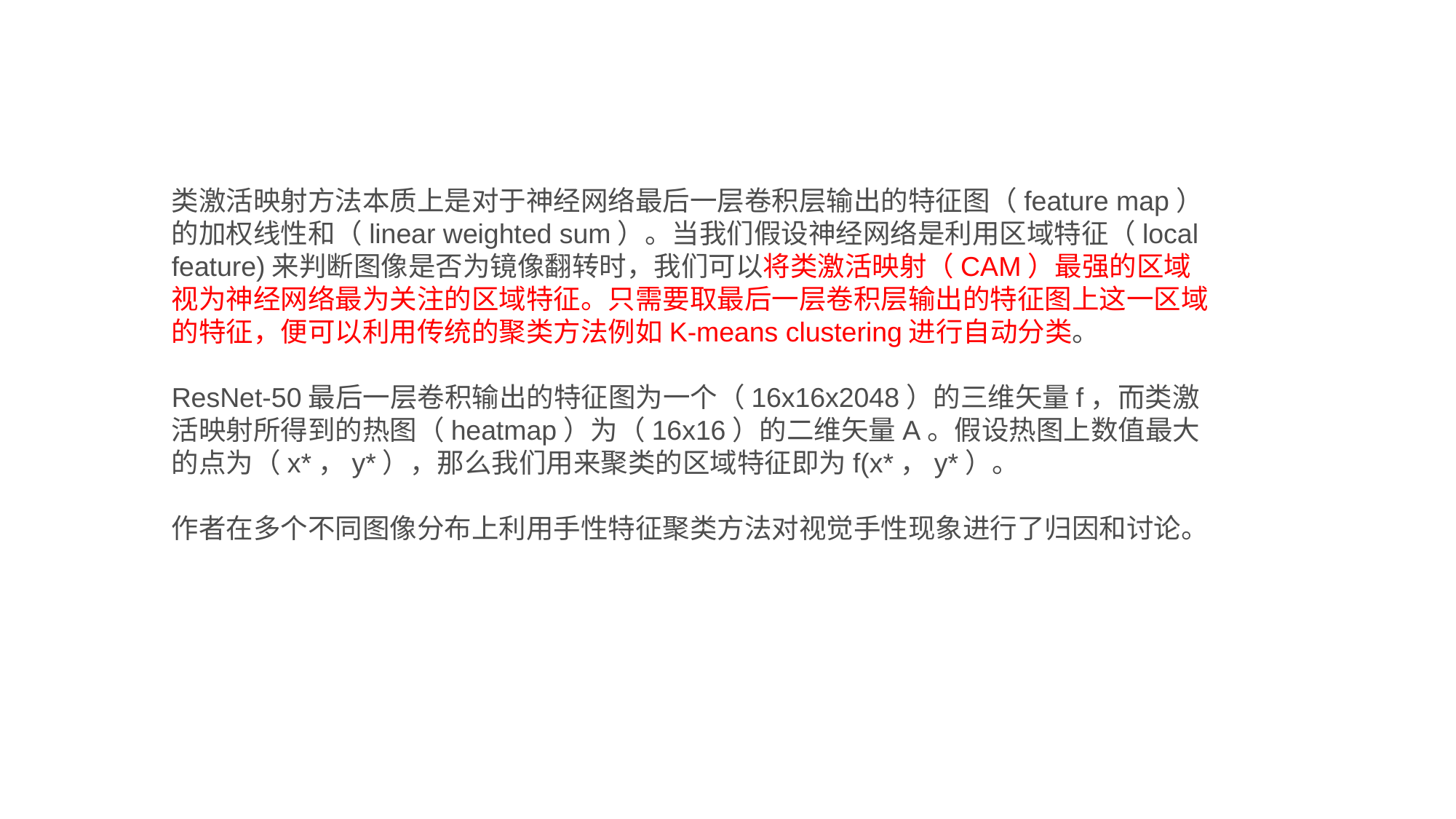

类激活映射方法本质上是对于神经网络最后一层卷积层输出的特征图（feature map）的加权线性和（linear weighted sum）。当我们假设神经网络是利用区域特征（local feature)来判断图像是否为镜像翻转时，我们可以将类激活映射（CAM）最强的区域视为神经网络最为关注的区域特征。只需要取最后一层卷积层输出的特征图上这一区域的特征，便可以利用传统的聚类方法例如K-means clustering进行自动分类。

ResNet-50最后一层卷积输出的特征图为一个（16x16x2048）的三维矢量f，而类激活映射所得到的热图（heatmap）为（16x16）的二维矢量A。假设热图上数值最大的点为（x*，y*），那么我们用来聚类的区域特征即为f(x*，y*）。

作者在多个不同图像分布上利用手性特征聚类方法对视觉手性现象进行了归因和讨论。